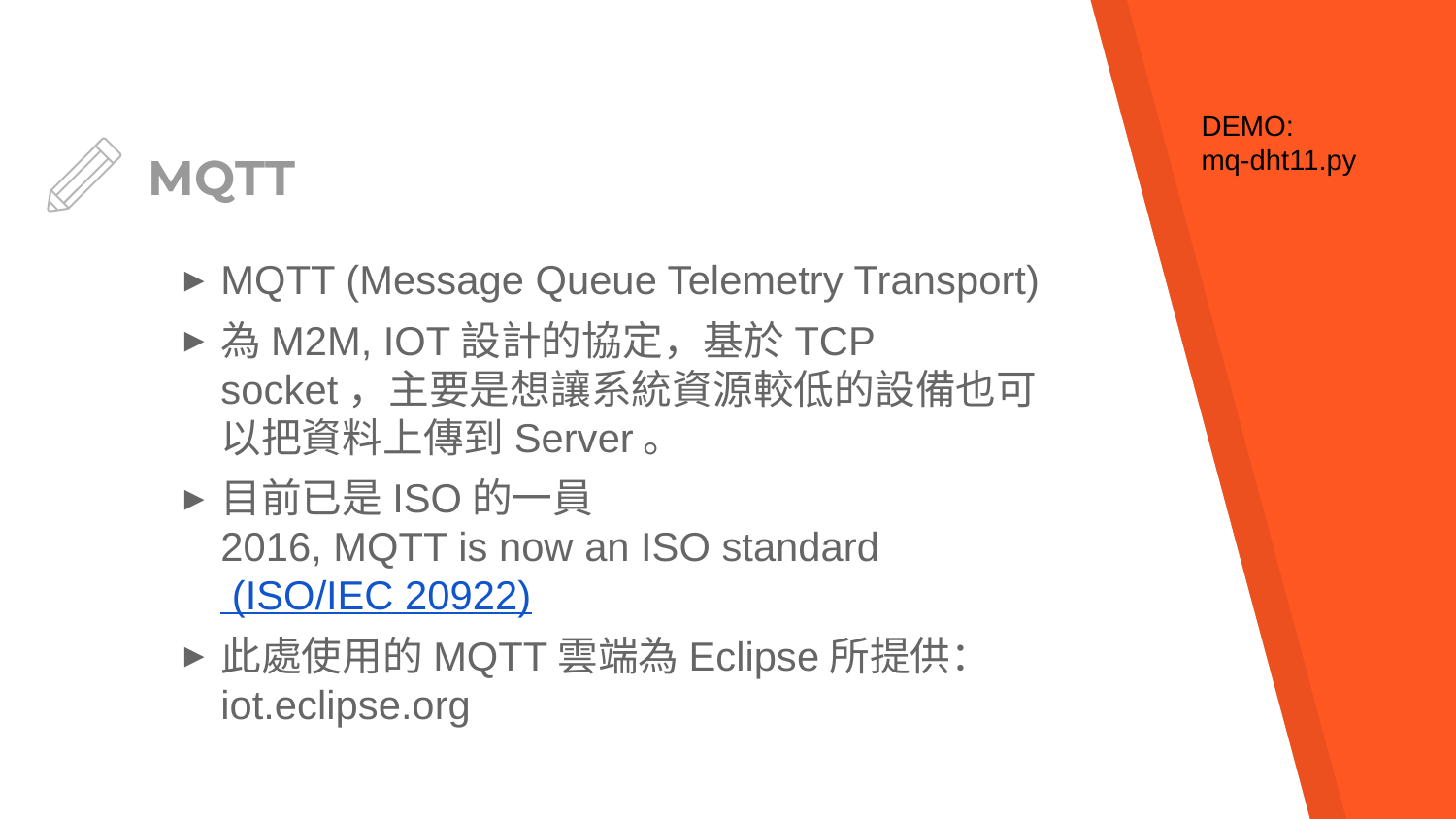

DEMO:
mq-dht11.py

# MQTT
MQTT (Message Queue Telemetry Transport)
為M2M, IOT設計的協定，基於TCP socket，主要是想讓系統資源較低的設備也可以把資料上傳到Server。
目前已是ISO的一員
2016, MQTT is now an ISO standard (ISO/IEC 20922)
此處使用的MQTT雲端為Eclipse所提供：
iot.eclipse.org